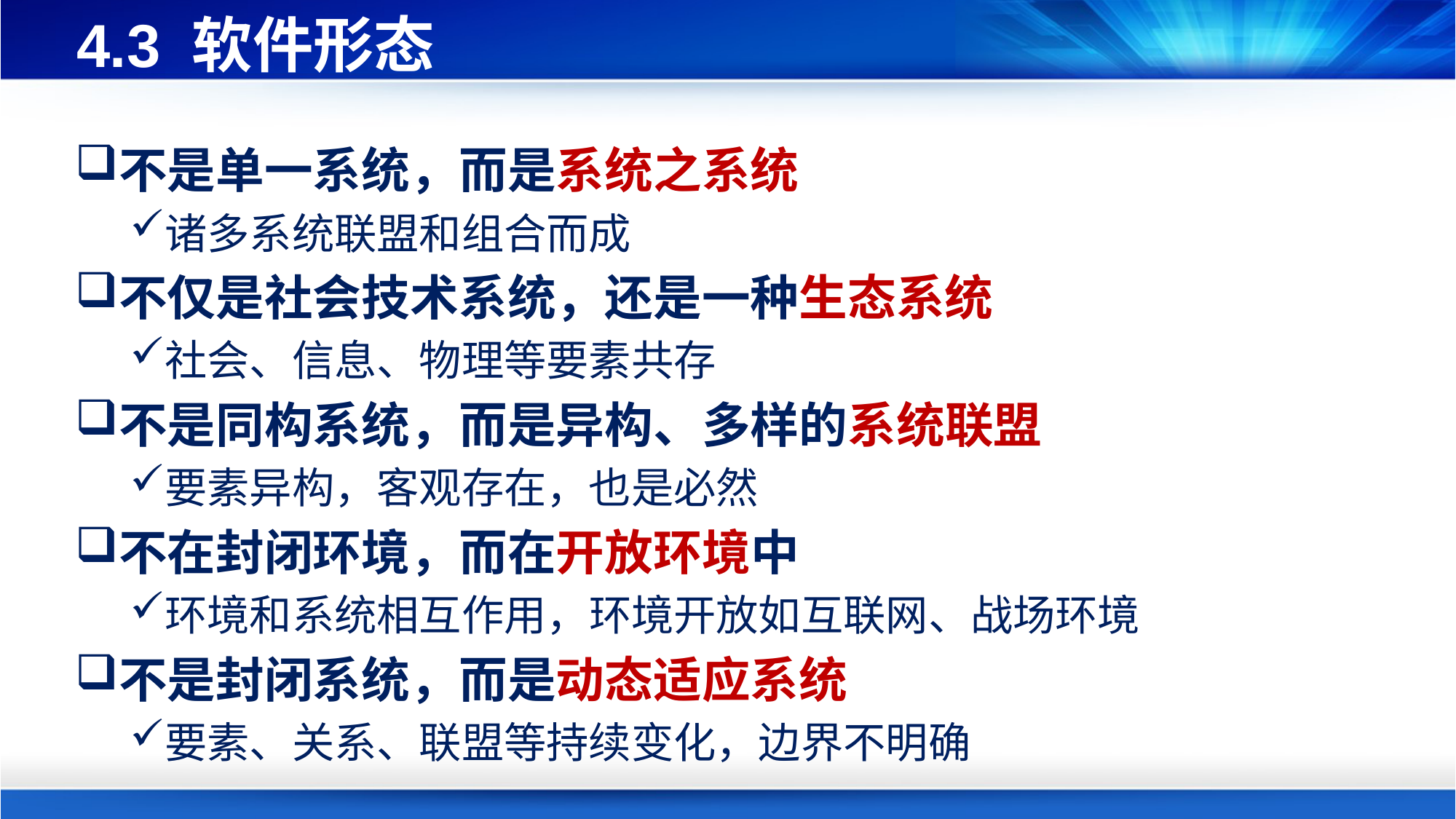

# 4.3 软件形态
不是单一系统，而是系统之系统
诸多系统联盟和组合而成
不仅是社会技术系统，还是一种生态系统
社会、信息、物理等要素共存
不是同构系统，而是异构、多样的系统联盟
要素异构，客观存在，也是必然
不在封闭环境，而在开放环境中
环境和系统相互作用，环境开放如互联网、战场环境
不是封闭系统，而是动态适应系统
要素、关系、联盟等持续变化，边界不明确